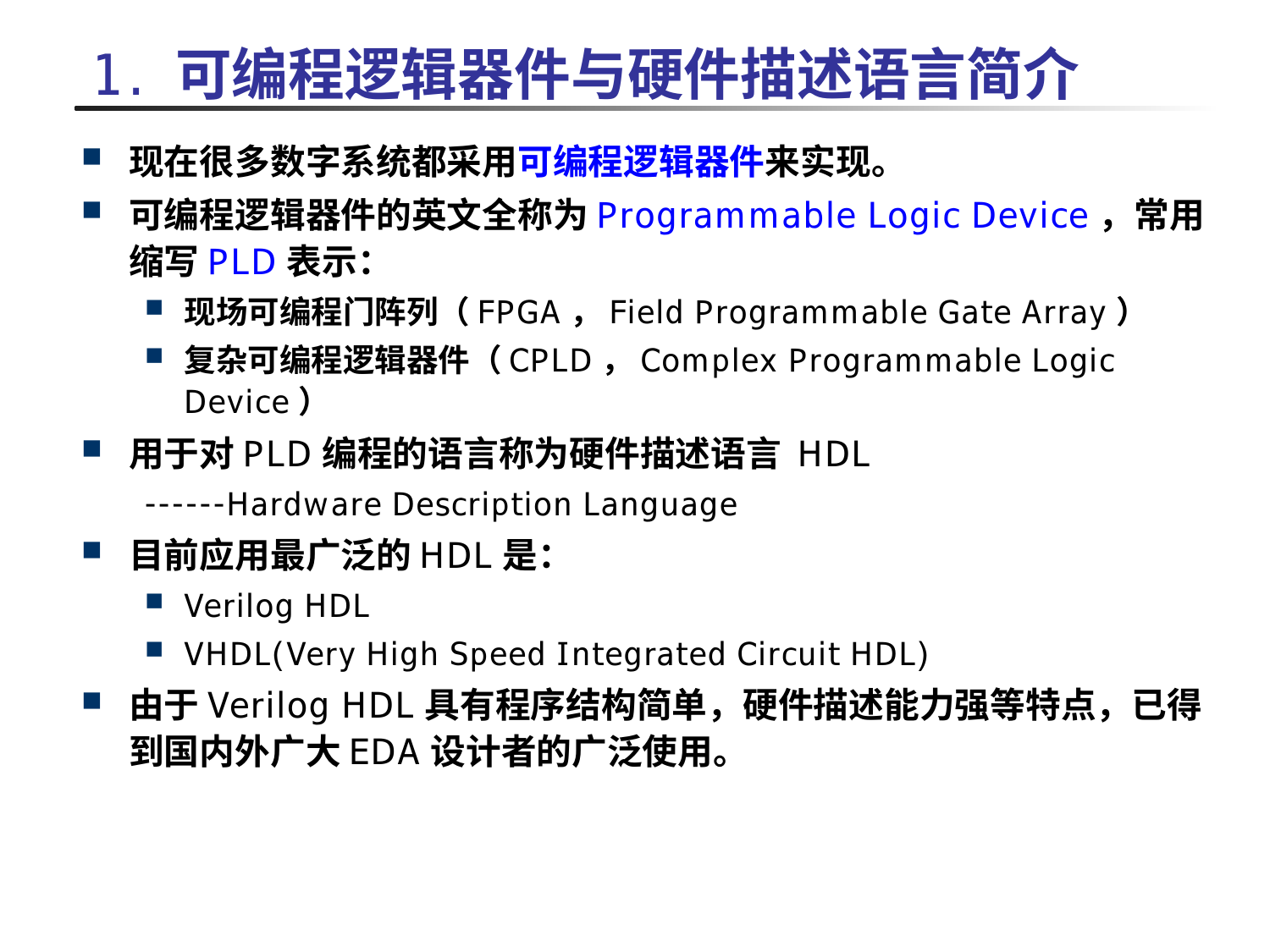

# 1. 可编程逻辑器件与硬件描述语言简介
现在很多数字系统都采用可编程逻辑器件来实现。
可编程逻辑器件的英文全称为Programmable Logic Device，常用缩写PLD表示：
现场可编程门阵列（FPGA，Field Programmable Gate Array）
复杂可编程逻辑器件（CPLD，Complex Programmable Logic Device）
用于对PLD编程的语言称为硬件描述语言 HDL
------Hardware Description Language
目前应用最广泛的HDL是：
Verilog HDL
VHDL(Very High Speed Integrated Circuit HDL)
由于Verilog HDL具有程序结构简单，硬件描述能力强等特点，已得到国内外广大EDA设计者的广泛使用。